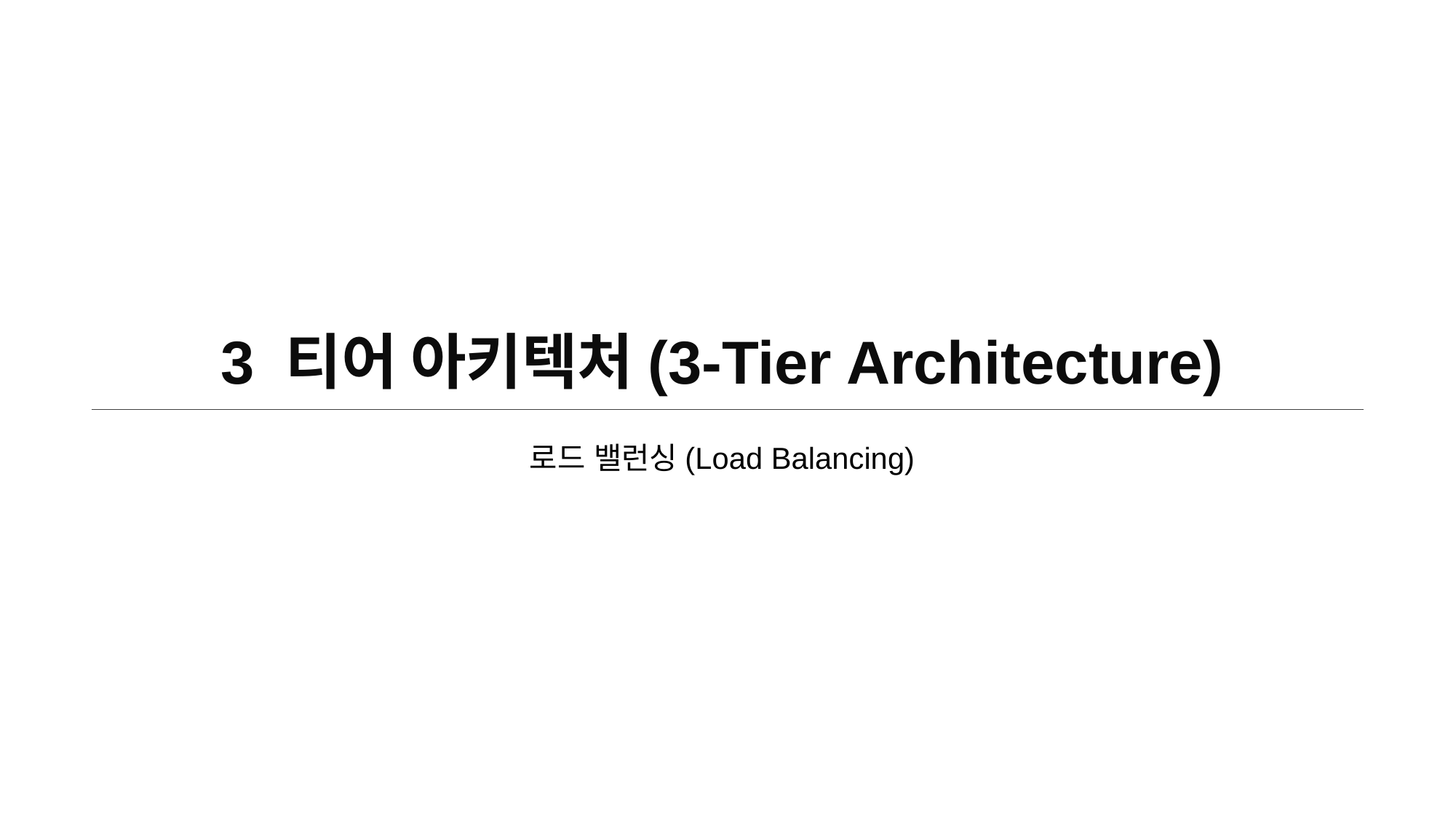

# 3 티어 아키텍처(3-Tier Architecture)
로드 밸런싱(Load Balancing)